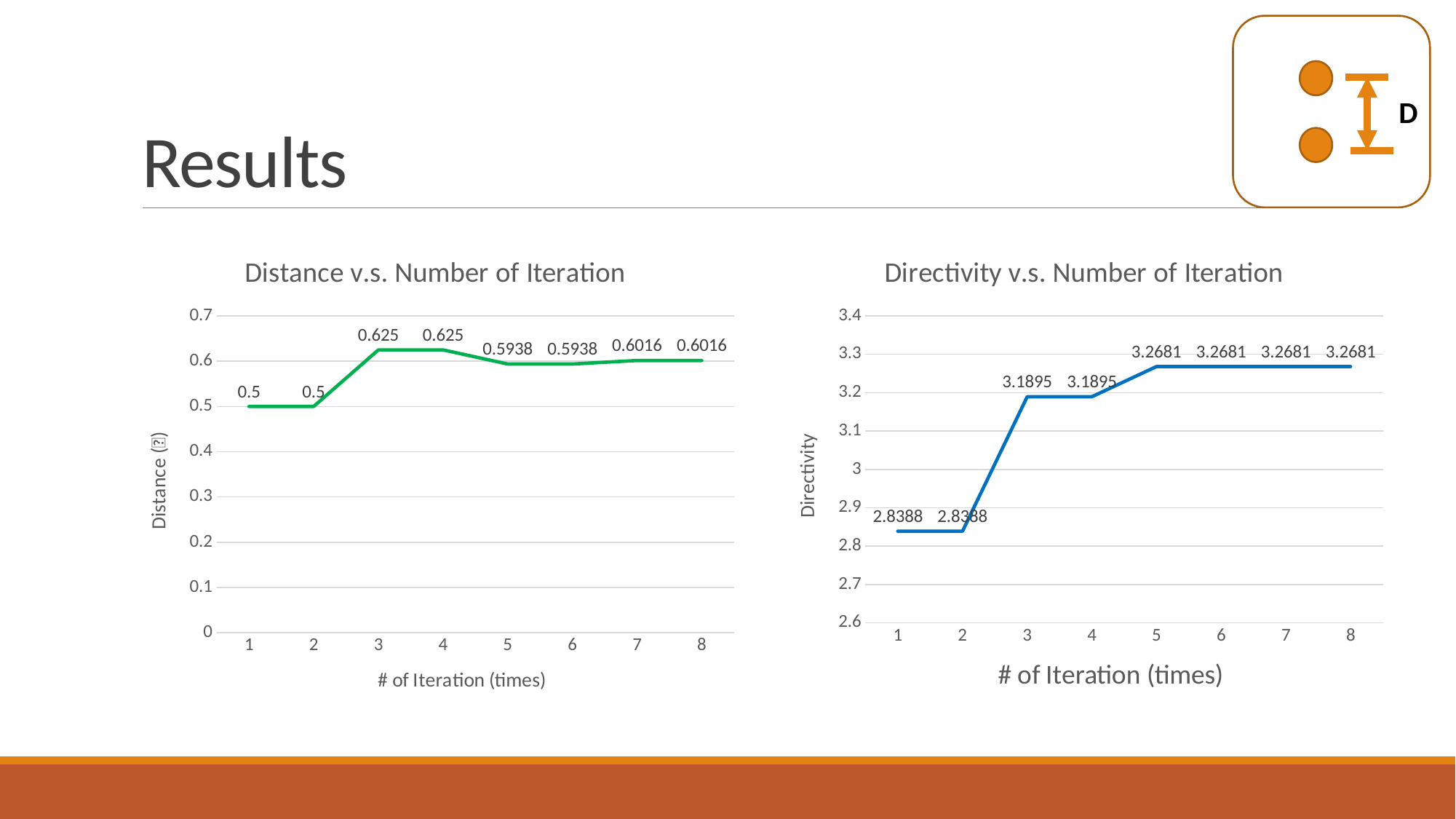

# Results

D

### Chart: Distance v.s. Number of Iteration

| Category | 欄1 |
|---|---|
| 1 | 0.5 |
| 2 | 0.5 |
| 3 | 0.625 |
| 4 | 0.625 |
| 5 | 0.5938 |
| 6 | 0.5938 |
| 7 | 0.6016 |
| 8 | 0.6016 |

### Chart: Directivity v.s. Number of Iteration

| Category | 欄1 |
|---|---|
| 1 | 2.8388 |
| 2 | 2.8388 |
| 3 | 3.1895 |
| 4 | 3.1895 |
| 5 | 3.2681 |
| 6 | 3.2681 |
| 7 | 3.2681 |
| 8 | 3.2681 |